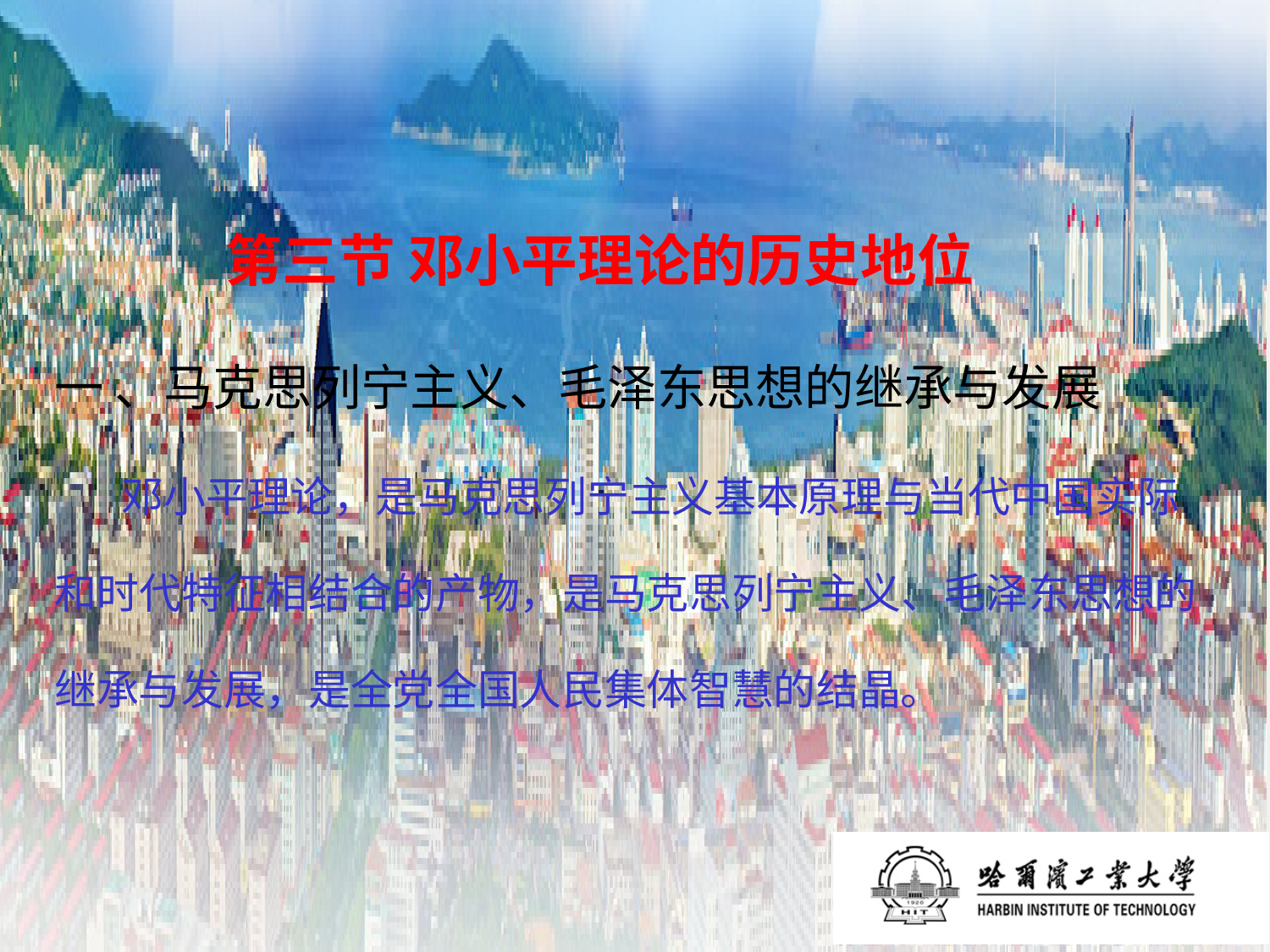

# 第三节 邓小平理论的历史地位
一 、马克思列宁主义、毛泽东思想的继承与发展
      邓小平理论，是马克思列宁主义基本原理与当代中国实际和时代特征相结合的产物，是马克思列宁主义、毛泽东思想的继承与发展，是全党全国人民集体智慧的结晶。